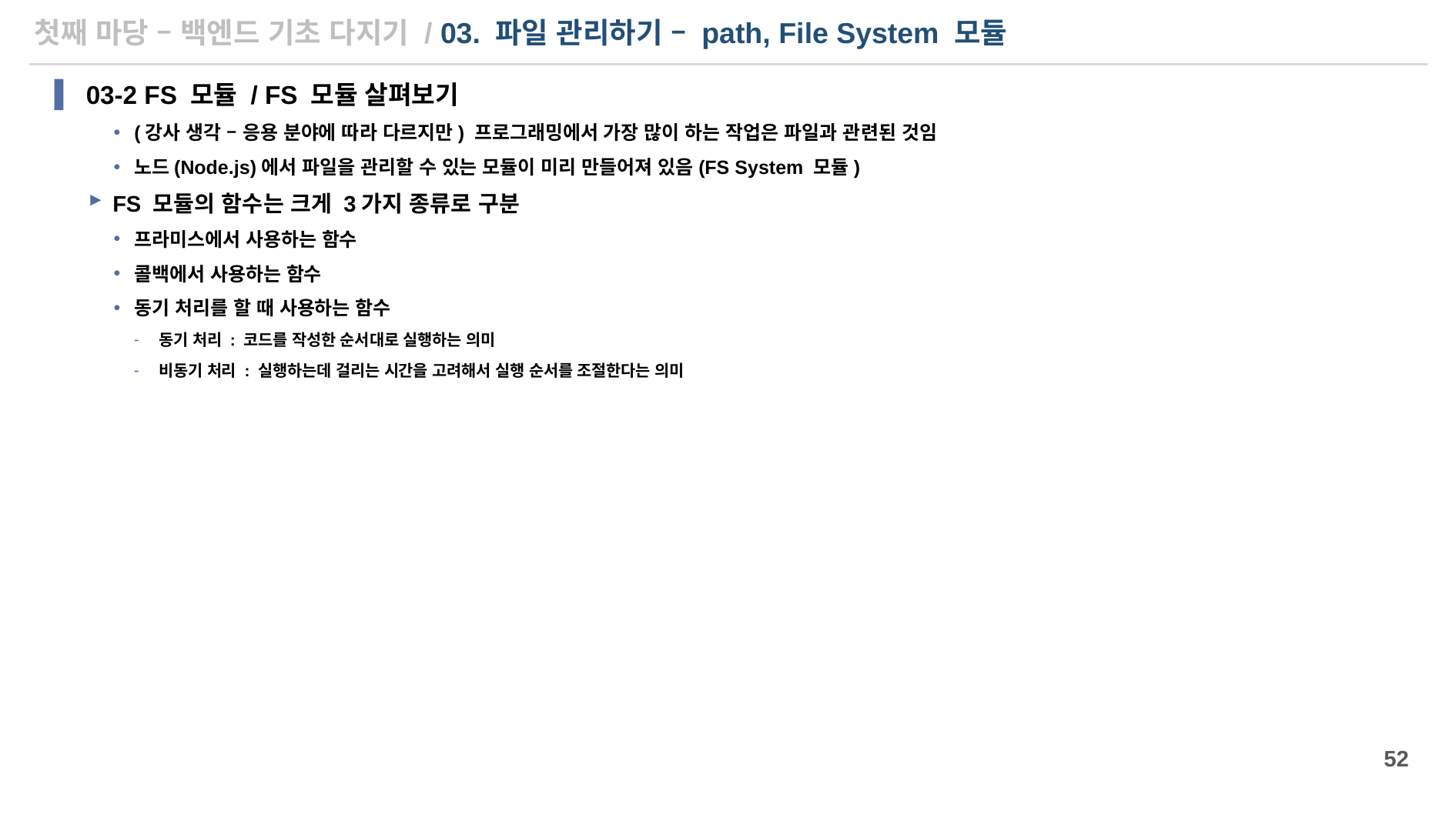

# 첫째 마당 – 백엔드 기초 다지기 / 03. 파일 관리하기 – path, File System 모듈
03-2 FS 모듈 / FS 모듈 살펴보기
(강사 생각 – 응용 분야에 따라 다르지만) 프로그래밍에서 가장 많이 하는 작업은 파일과 관련된 것임
노드(Node.js)에서 파일을 관리할 수 있는 모듈이 미리 만들어져 있음(FS System 모듈)
FS 모듈의 함수는 크게 3가지 종류로 구분
프라미스에서 사용하는 함수
콜백에서 사용하는 함수
동기 처리를 할 때 사용하는 함수
동기 처리 : 코드를 작성한 순서대로 실행하는 의미
비동기 처리 : 실행하는데 걸리는 시간을 고려해서 실행 순서를 조절한다는 의미

52